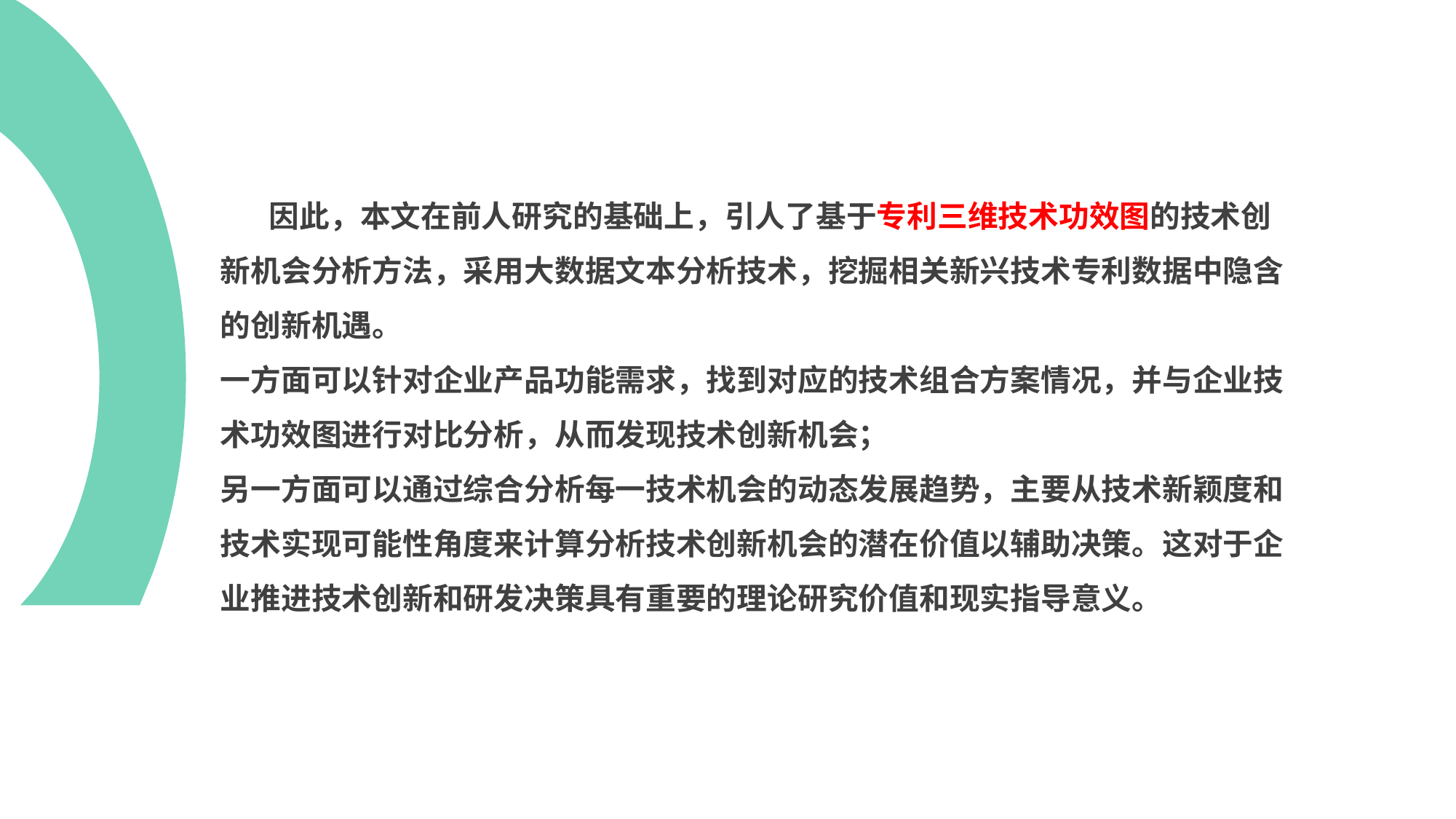

因此，本文在前人研究的基础上，引人了基于专利三维技术功效图的技术创新机会分析方法，采用大数据文本分析技术，挖掘相关新兴技术专利数据中隐含的创新机遇。
一方面可以针对企业产品功能需求，找到对应的技术组合方案情况，并与企业技术功效图进行对比分析，从而发现技术创新机会；
另一方面可以通过综合分析每一技术机会的动态发展趋势，主要从技术新颖度和技术实现可能性角度来计算分析技术创新机会的潜在价值以辅助决策。这对于企业推进技术创新和研发决策具有重要的理论研究价值和现实指导意义。